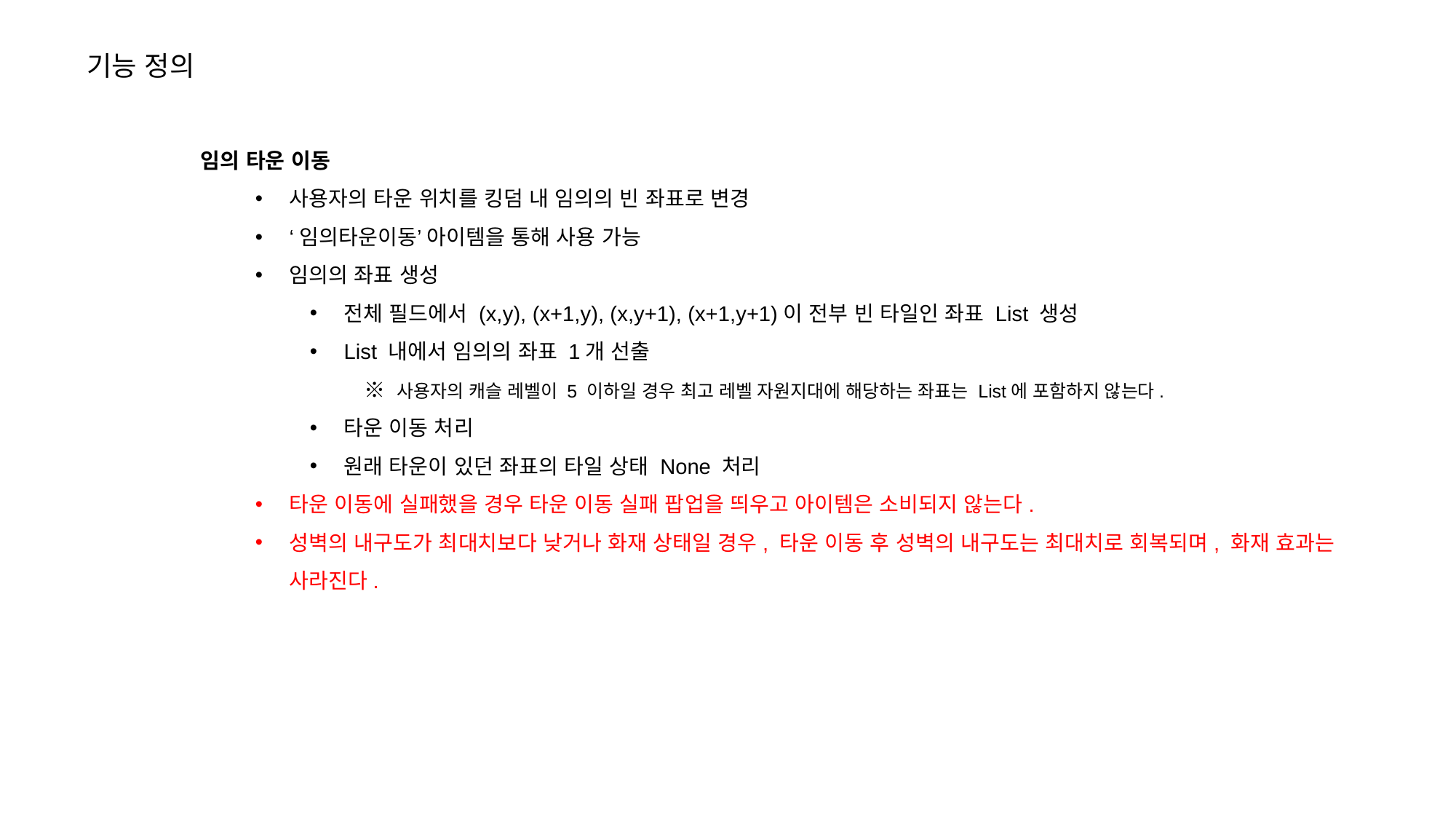

기능 정의
임의 타운 이동
사용자의 타운 위치를 킹덤 내 임의의 빈 좌표로 변경
‘임의타운이동’ 아이템을 통해 사용 가능
임의의 좌표 생성
전체 필드에서 (x,y), (x+1,y), (x,y+1), (x+1,y+1)이 전부 빈 타일인 좌표 List 생성
List 내에서 임의의 좌표 1개 선출
※ 사용자의 캐슬 레벨이 5 이하일 경우 최고 레벨 자원지대에 해당하는 좌표는 List에 포함하지 않는다.
타운 이동 처리
원래 타운이 있던 좌표의 타일 상태 None 처리
타운 이동에 실패했을 경우 타운 이동 실패 팝업을 띄우고 아이템은 소비되지 않는다.
성벽의 내구도가 최대치보다 낮거나 화재 상태일 경우, 타운 이동 후 성벽의 내구도는 최대치로 회복되며, 화재 효과는 사라진다.